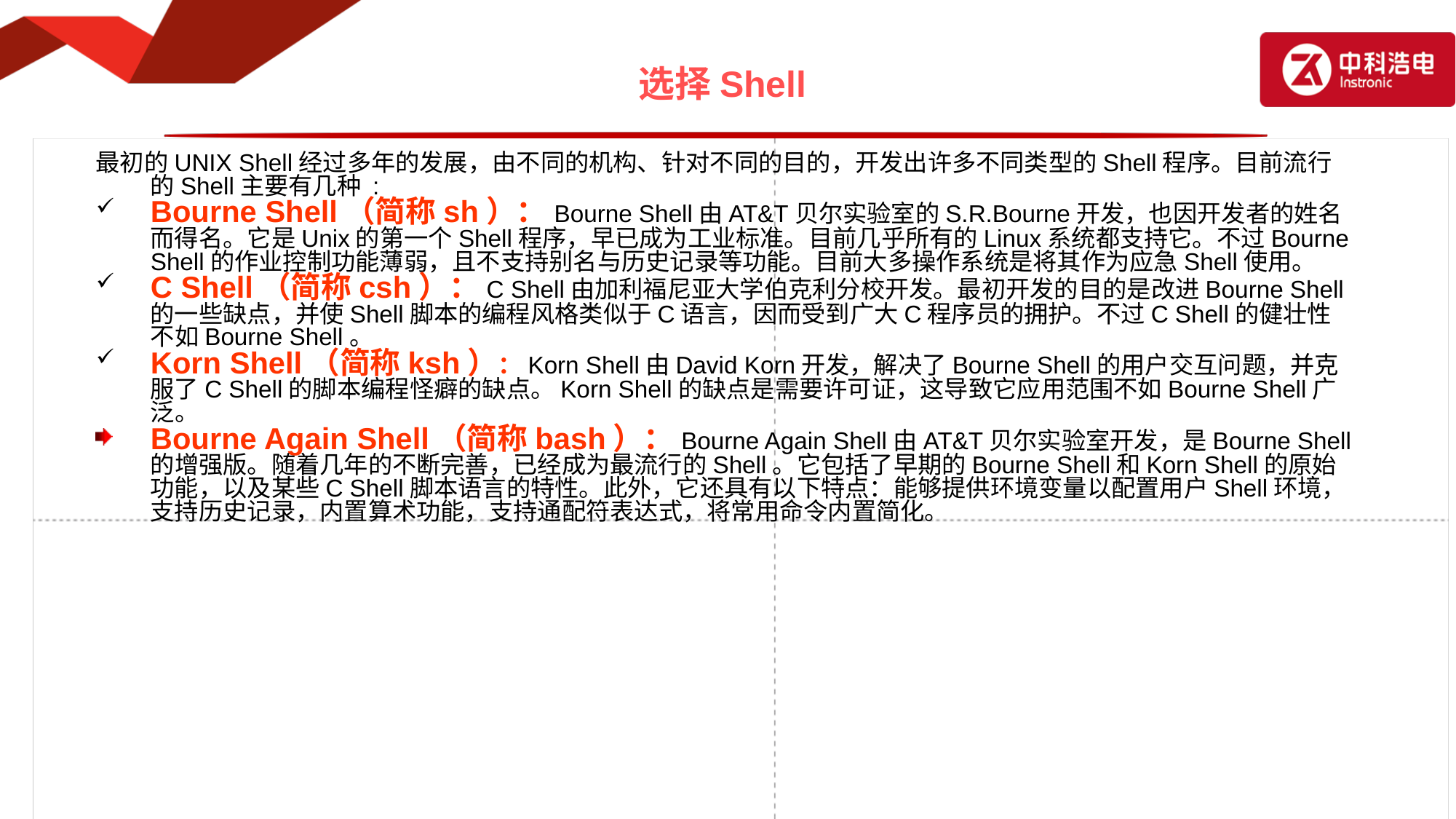

# 选择Shell
最初的UNIX Shell经过多年的发展，由不同的机构、针对不同的目的，开发出许多不同类型的Shell程序。目前流行的Shell主要有几种 :
Bourne Shell（简称sh）：Bourne Shell由AT&T贝尔实验室的S.R.Bourne开发，也因开发者的姓名而得名。它是Unix的第一个Shell程序，早已成为工业标准。目前几乎所有的Linux系统都支持它。不过Bourne Shell的作业控制功能薄弱，且不支持别名与历史记录等功能。目前大多操作系统是将其作为应急Shell使用。
C Shell（简称csh）：C Shell由加利福尼亚大学伯克利分校开发。最初开发的目的是改进Bourne Shell的一些缺点，并使Shell脚本的编程风格类似于C语言，因而受到广大C程序员的拥护。不过C Shell的健壮性不如Bourne Shell。
Korn Shell（简称ksh）：Korn Shell由David Korn开发，解决了Bourne Shell的用户交互问题，并克服了C Shell的脚本编程怪癖的缺点。Korn Shell的缺点是需要许可证，这导致它应用范围不如Bourne Shell广泛。
Bourne Again Shell（简称bash）：Bourne Again Shell由AT&T贝尔实验室开发，是Bourne Shell的增强版。随着几年的不断完善，已经成为最流行的Shell。它包括了早期的Bourne Shell和Korn Shell的原始功能，以及某些C Shell脚本语言的特性。此外，它还具有以下特点：能够提供环境变量以配置用户Shell环境，支持历史记录，内置算术功能，支持通配符表达式，将常用命令内置简化。